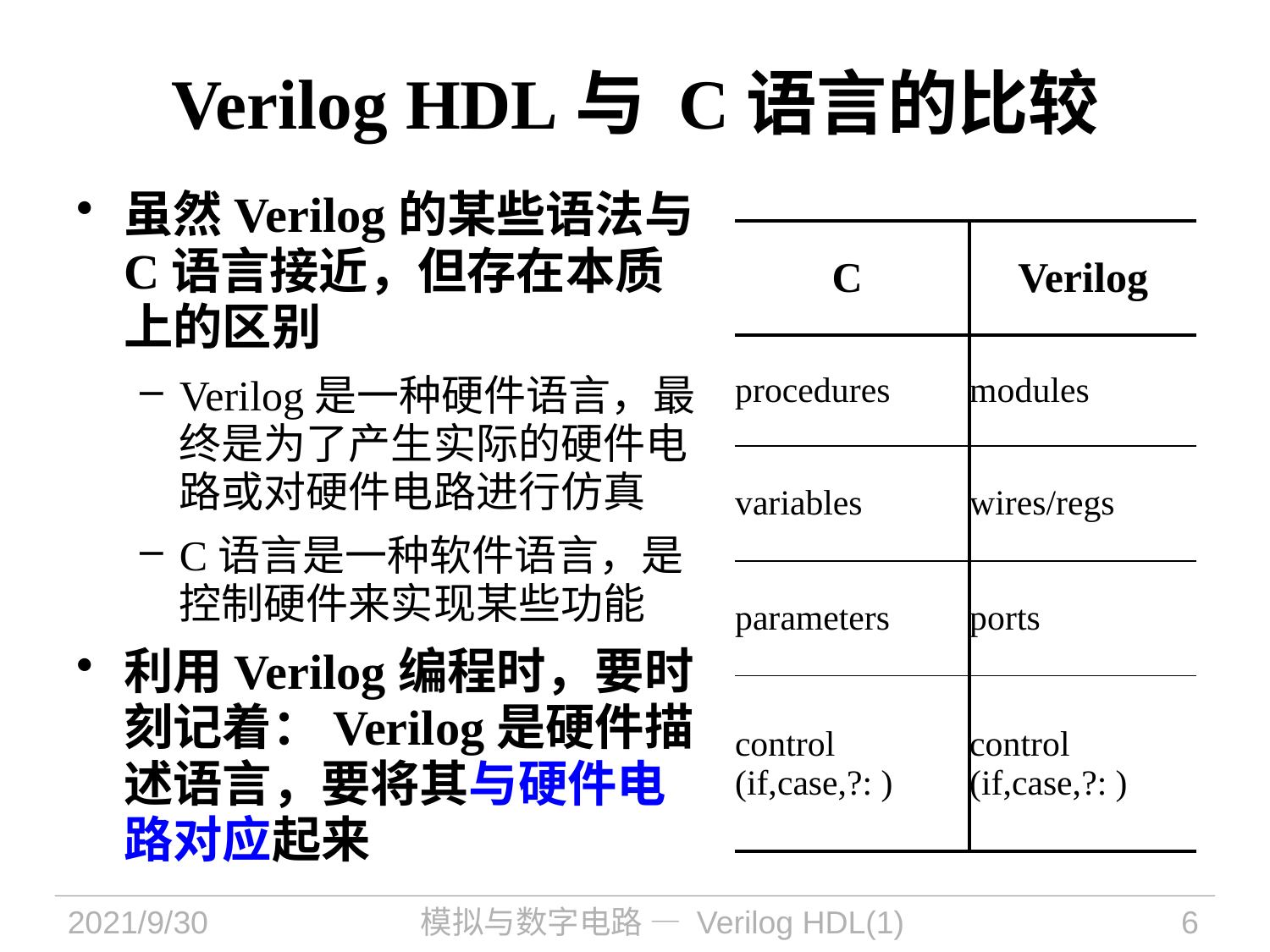

# Verilog HDL与 C语言的比较
虽然Verilog的某些语法与C语言接近，但存在本质上的区别
Verilog是一种硬件语言，最终是为了产生实际的硬件电路或对硬件电路进行仿真
C语言是一种软件语言，是控制硬件来实现某些功能
利用Verilog编程时，要时刻记着：Verilog是硬件描述语言，要将其与硬件电路对应起来
| C | Verilog |
| --- | --- |
| procedures | modules |
| variables | wires/regs |
| parameters | ports |
| control (if,case,?: ) | control (if,case,?: ) |
2021/9/30
模拟与数字电路 — Verilog HDL(1)
6